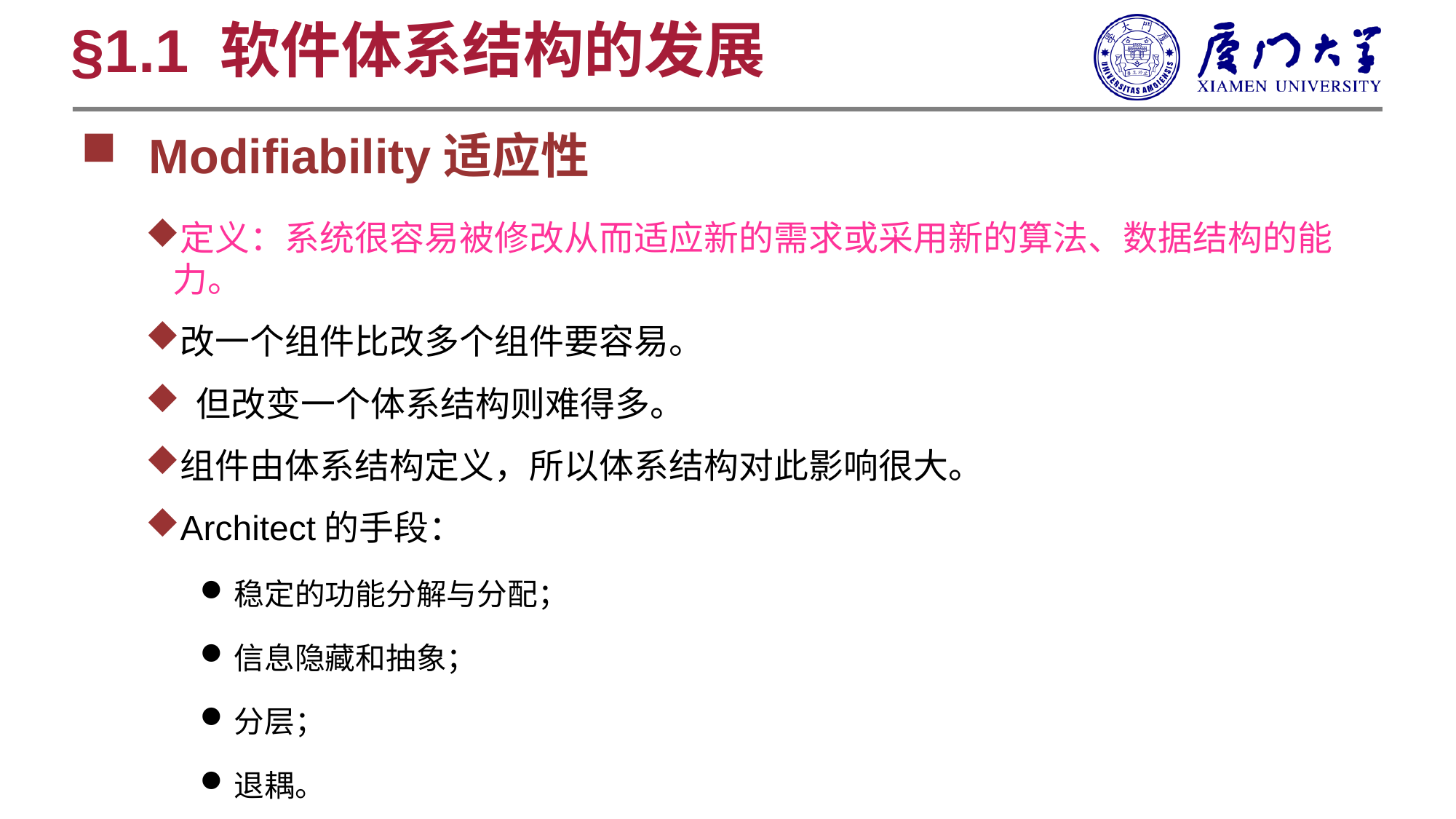

§1.1 软件体系结构的发展
Modifiability适应性
定义：系统很容易被修改从而适应新的需求或采用新的算法、数据结构的能力。
改一个组件比改多个组件要容易。
 但改变一个体系结构则难得多。
组件由体系结构定义，所以体系结构对此影响很大。
Architect的手段：
稳定的功能分解与分配；
信息隐藏和抽象；
分层；
退耦。